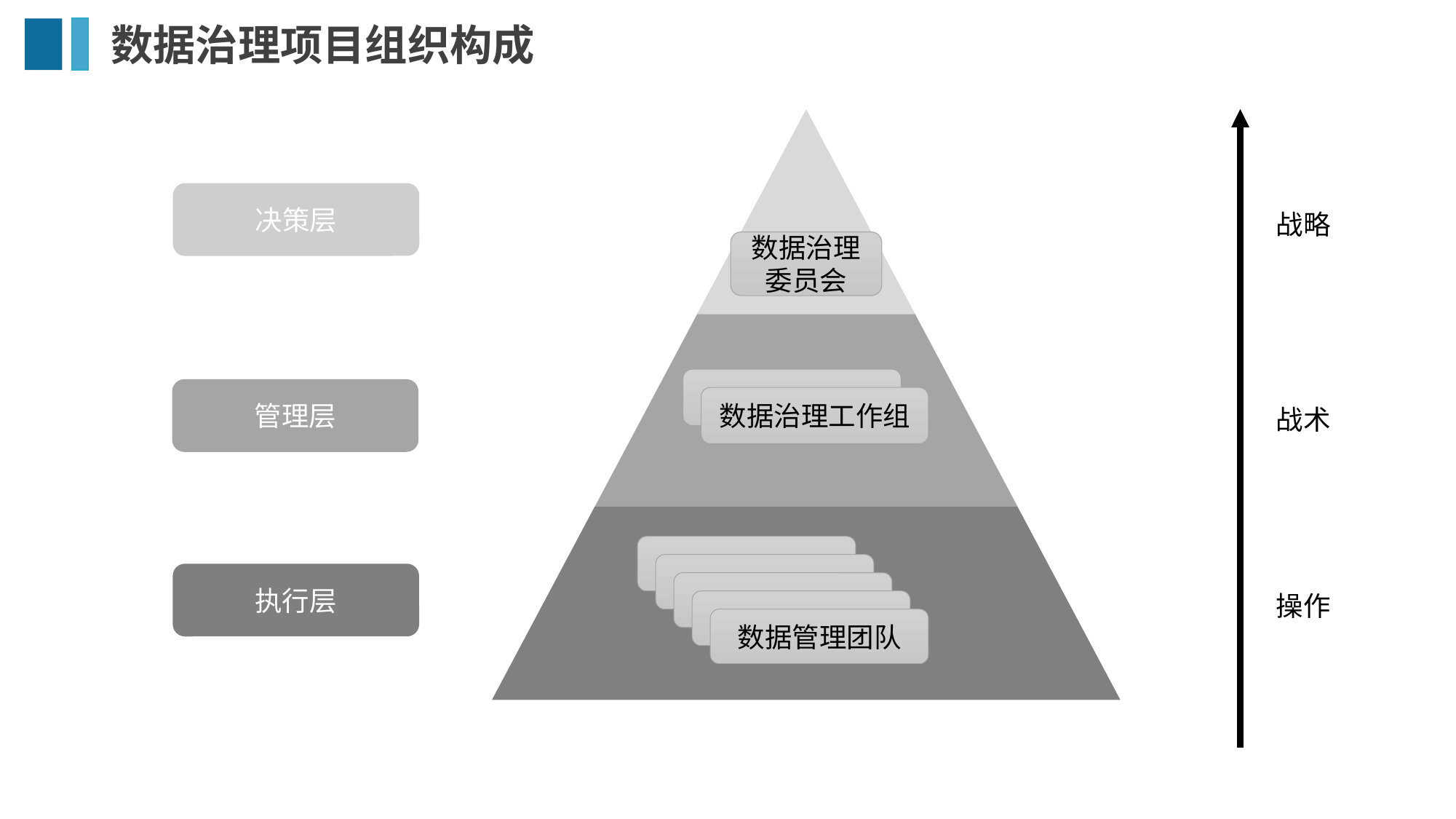

# 数据治理项目组织构成

决策层
战略
数据治理委员会

管理层
数据治理工作组
战术

执行层

操作

数据管理团队